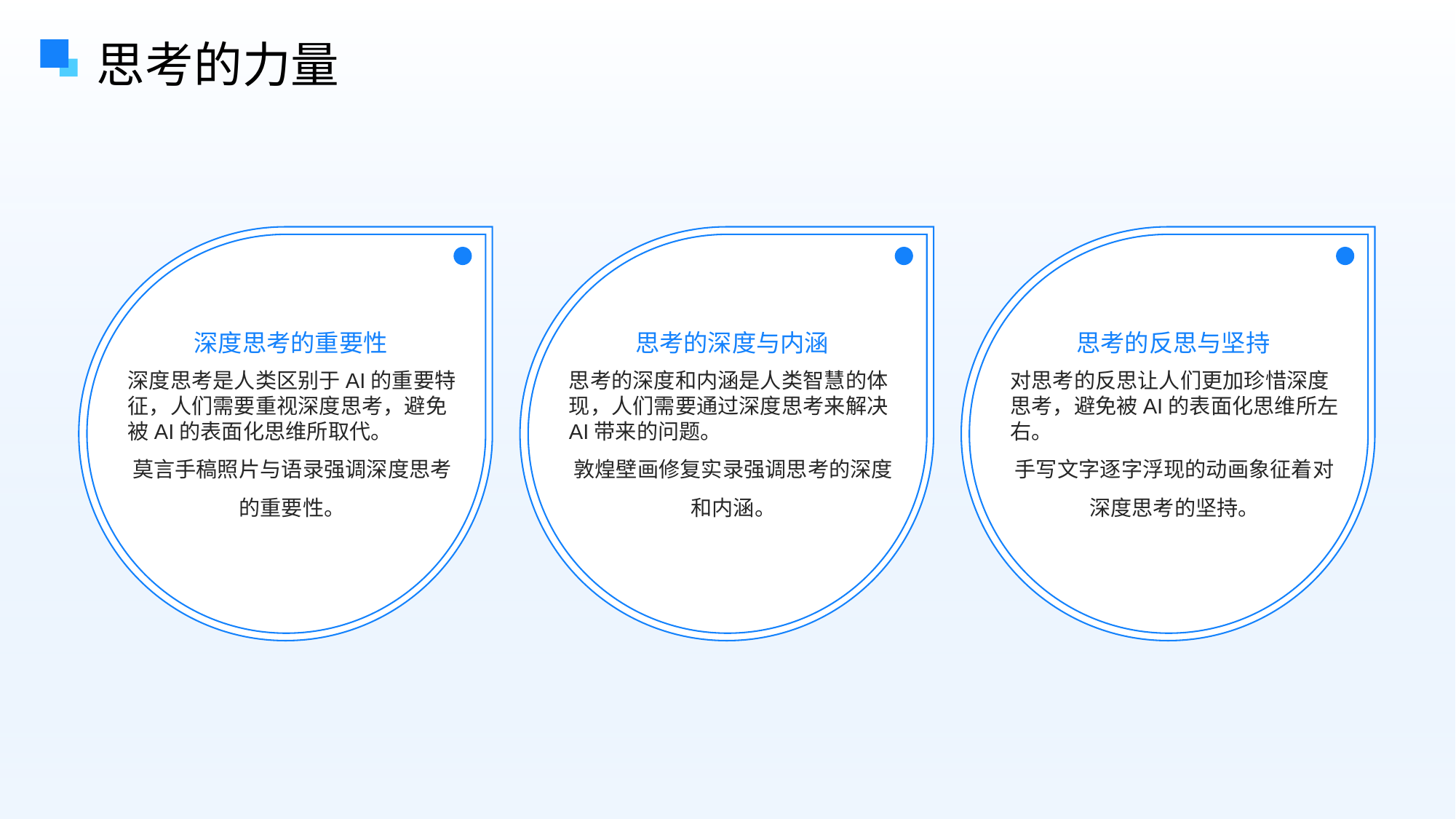

思考的力量

深度思考的重要性
思考的深度与内涵
思考的反思与坚持
深度思考是人类区别于AI的重要特征，人们需要重视深度思考，避免被AI的表面化思维所取代。
莫言手稿照片与语录强调深度思考的重要性。
思考的深度和内涵是人类智慧的体现，人们需要通过深度思考来解决AI带来的问题。
敦煌壁画修复实录强调思考的深度和内涵。
对思考的反思让人们更加珍惜深度思考，避免被AI的表面化思维所左右。
手写文字逐字浮现的动画象征着对深度思考的坚持。